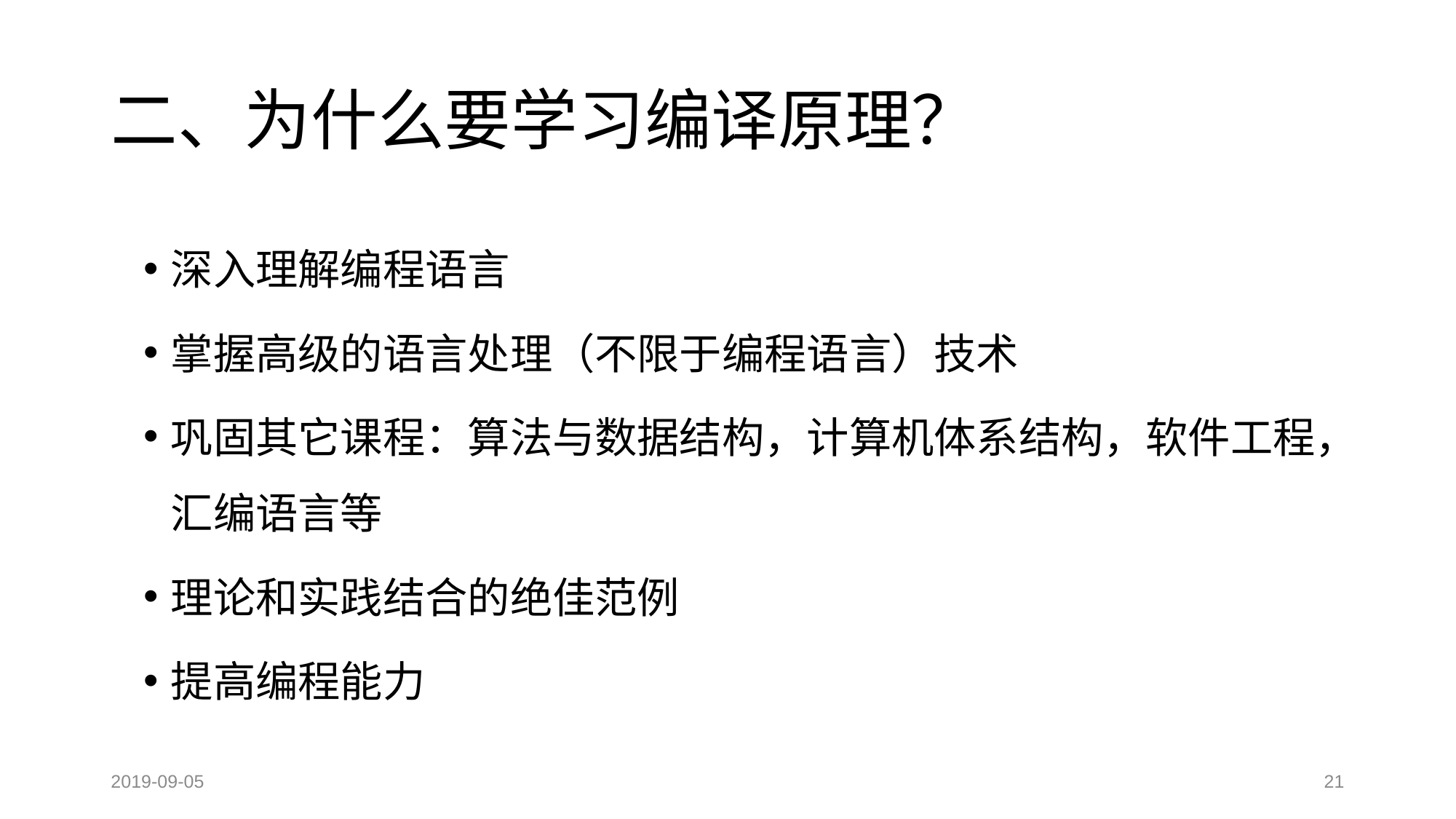

# 二、为什么要学习编译原理？
深入理解编程语言
掌握高级的语言处理（不限于编程语言）技术
巩固其它课程：算法与数据结构，计算机体系结构，软件工程，汇编语言等
理论和实践结合的绝佳范例
提高编程能力
2019-09-05
21